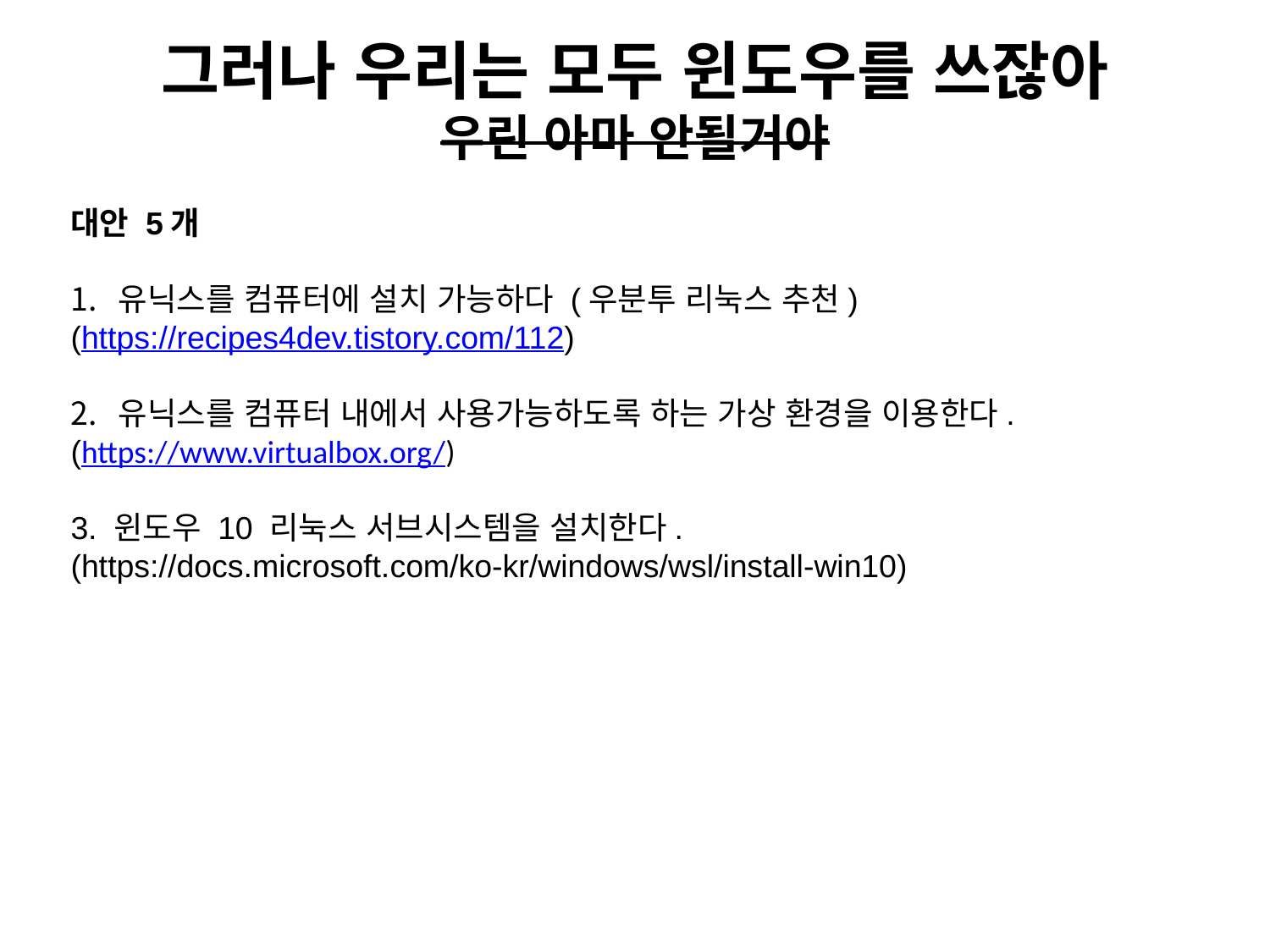

# 그러나 우리는 모두 윈도우를 쓰잖아 우린 아마 안될거야
대안 5개

유닉스를 컴퓨터에 설치 가능하다 (우분투 리눅스 추천)
(https://recipes4dev.tistory.com/112)

유닉스를 컴퓨터 내에서 사용가능하도록 하는 가상 환경을 이용한다.
(https://www.virtualbox.org/)

3. 윈도우 10 리눅스 서브시스템을 설치한다.
(https://docs.microsoft.com/ko-kr/windows/wsl/install-win10)